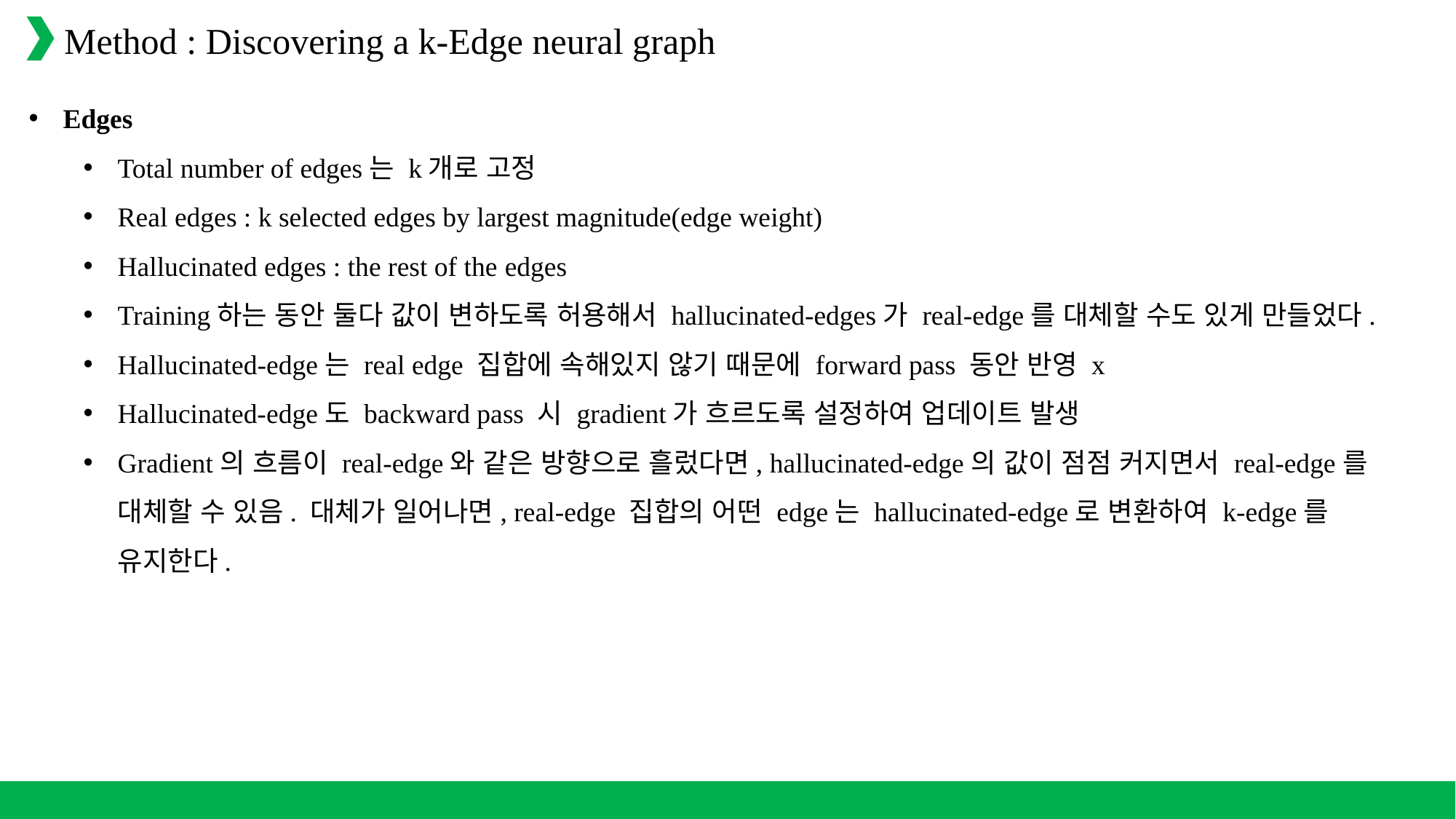

Method : Discovering a k-Edge neural graph

Edges
Total number of edges는 k개로 고정
Real edges : k selected edges by largest magnitude(edge weight)
Hallucinated edges : the rest of the edges
Training하는 동안 둘다 값이 변하도록 허용해서 hallucinated-edges가 real-edge를 대체할 수도 있게 만들었다.
Hallucinated-edge는 real edge 집합에 속해있지 않기 때문에 forward pass 동안 반영 x
Hallucinated-edge도 backward pass 시 gradient가 흐르도록 설정하여 업데이트 발생
Gradient의 흐름이 real-edge와 같은 방향으로 흘렀다면, hallucinated-edge의 값이 점점 커지면서 real-edge를 대체할 수 있음. 대체가 일어나면, real-edge 집합의 어떤 edge는 hallucinated-edge로 변환하여 k-edge를 유지한다.